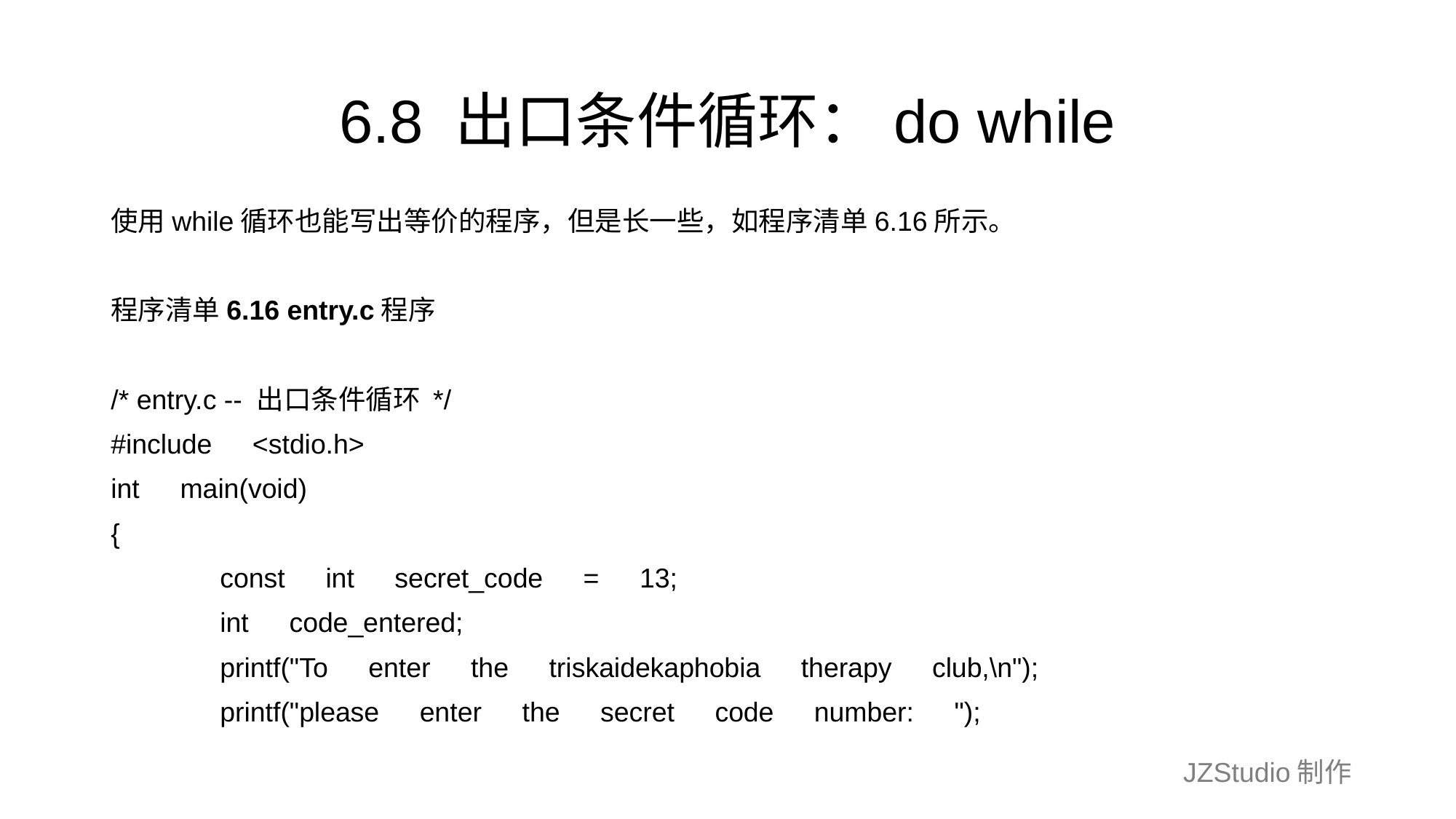

# 6.8 出口条件循环：do while
使用while循环也能写出等价的程序，但是长一些，如程序清单6.16所示。

程序清单6.16 entry.c程序

/* entry.c -- 出口条件循环 */
#include　<stdio.h>
int　main(void)
{
	const　int　secret_code　=　13;
	int　code_entered;
	printf("To　enter　the　triskaidekaphobia　therapy　club,\n");
	printf("please　enter　the　secret　code　number:　");